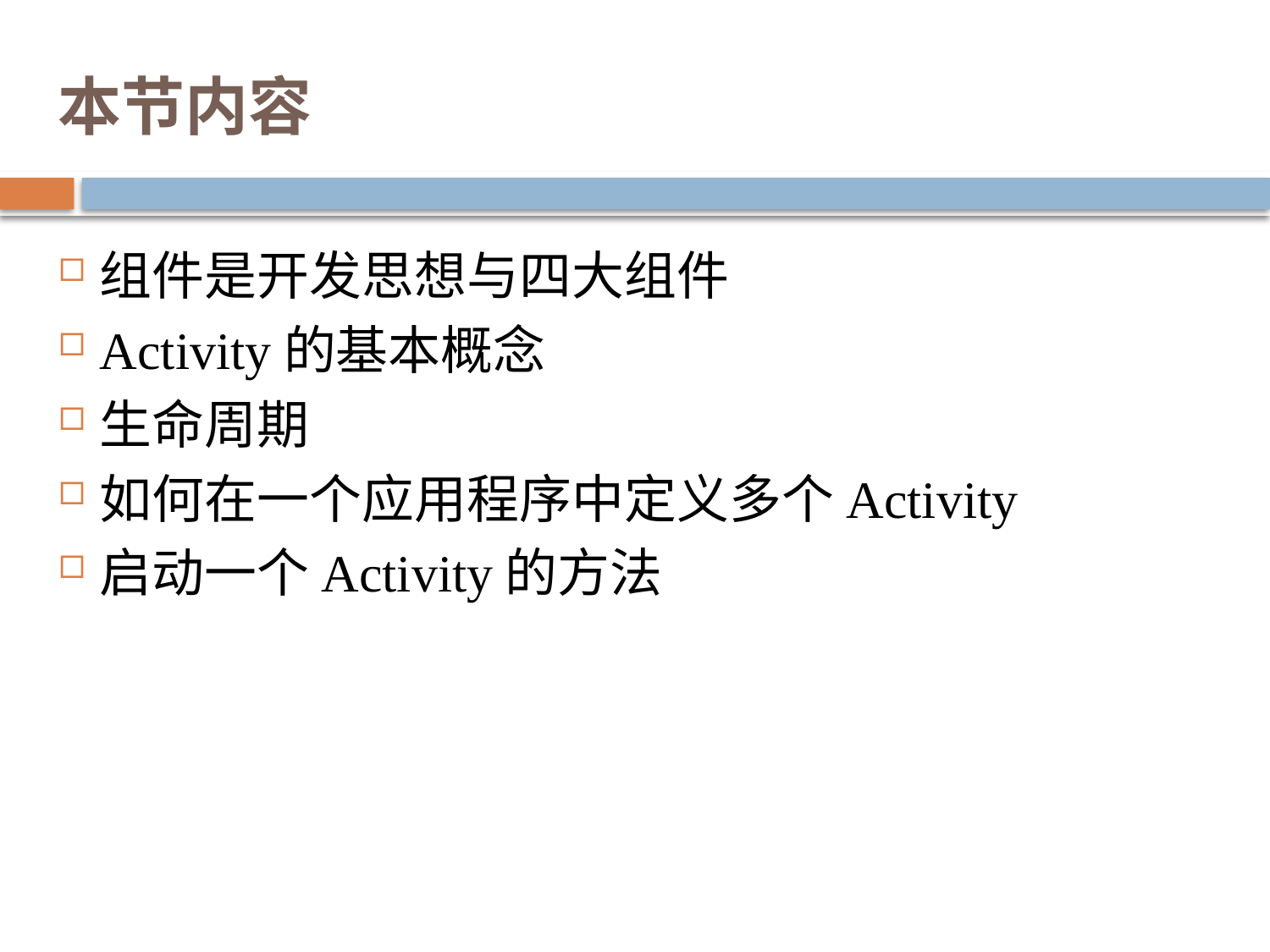

# 本节内容
组件是开发思想与四大组件
Activity的基本概念
生命周期
如何在一个应用程序中定义多个Activity
启动一个Activity的方法